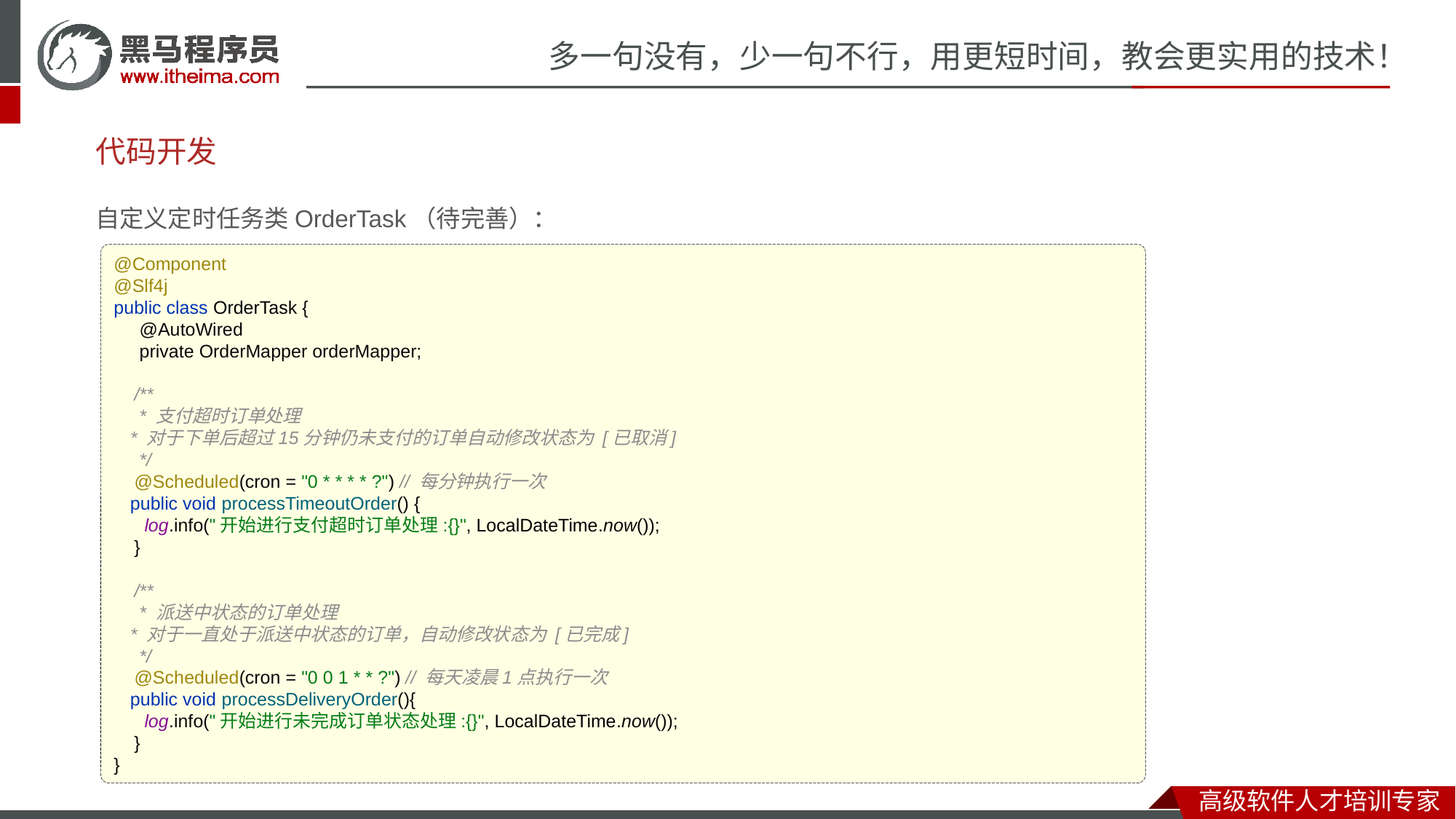

# 代码开发
自定义定时任务类OrderTask（待完善）：
@Component
@Slf4j
public class OrderTask {
     @AutoWired
     private OrderMapper orderMapper;
    /**
     * 支付超时订单处理
   * 对于下单后超过15分钟仍未支付的订单自动修改状态为 [已取消]
     */
    @Scheduled(cron = "0 * * * * ?") // 每分钟执行一次
   public void processTimeoutOrder() {
      log.info("开始进行支付超时订单处理:{}", LocalDateTime.now());
    }
    /**
     * 派送中状态的订单处理
   * 对于一直处于派送中状态的订单，自动修改状态为 [已完成]
     */
    @Scheduled(cron = "0 0 1 * * ?") // 每天凌晨1点执行一次
   public void processDeliveryOrder(){
      log.info("开始进行未完成订单状态处理:{}", LocalDateTime.now());
    }
}